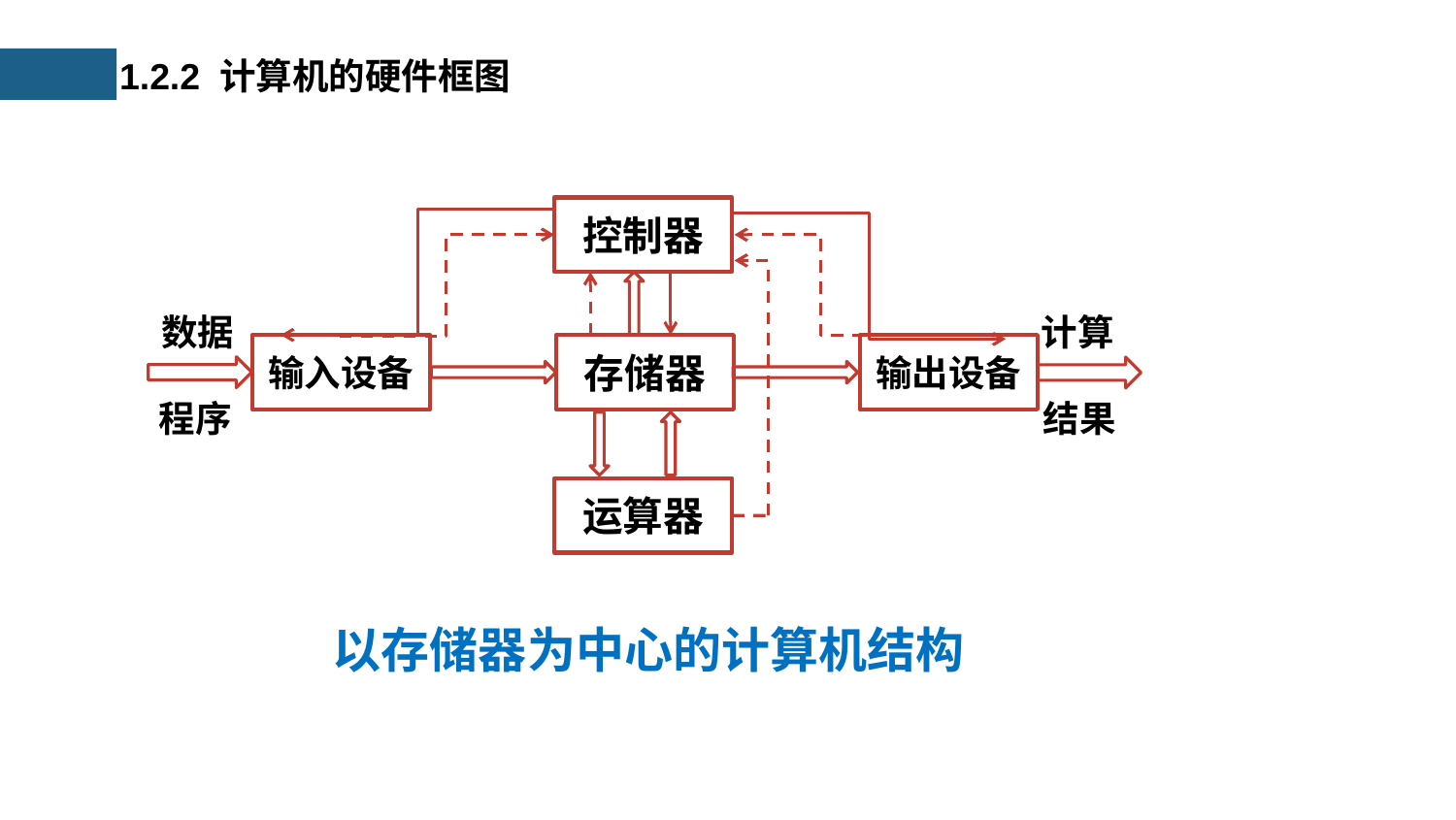

1.2.2 计算机的硬件框图
控制器

数据
计算
输入设备
存储器
输出设备

程序
结果

运算器
以存储器为中心的计算机结构